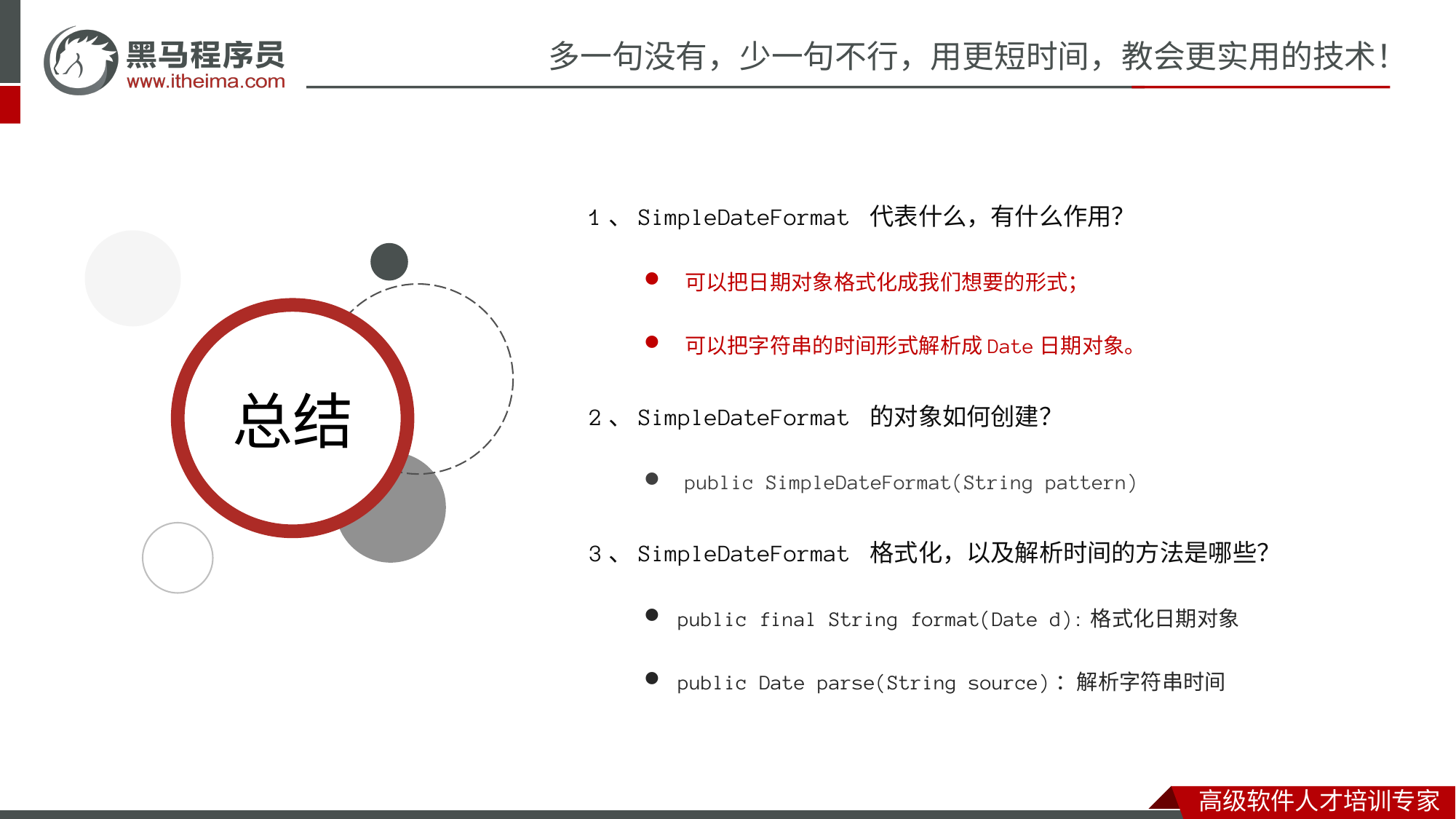

1、SimpleDateFormat 代表什么，有什么作用？
可以把日期对象格式化成我们想要的形式；
可以把字符串的时间形式解析成Date日期对象。
2、SimpleDateFormat 的对象如何创建？
public SimpleDateFormat​(String pattern)
3、SimpleDateFormat 格式化，以及解析时间的方法是哪些？
public final String format(Date d):格式化日期对象
public Date parse​(String source)：解析字符串时间